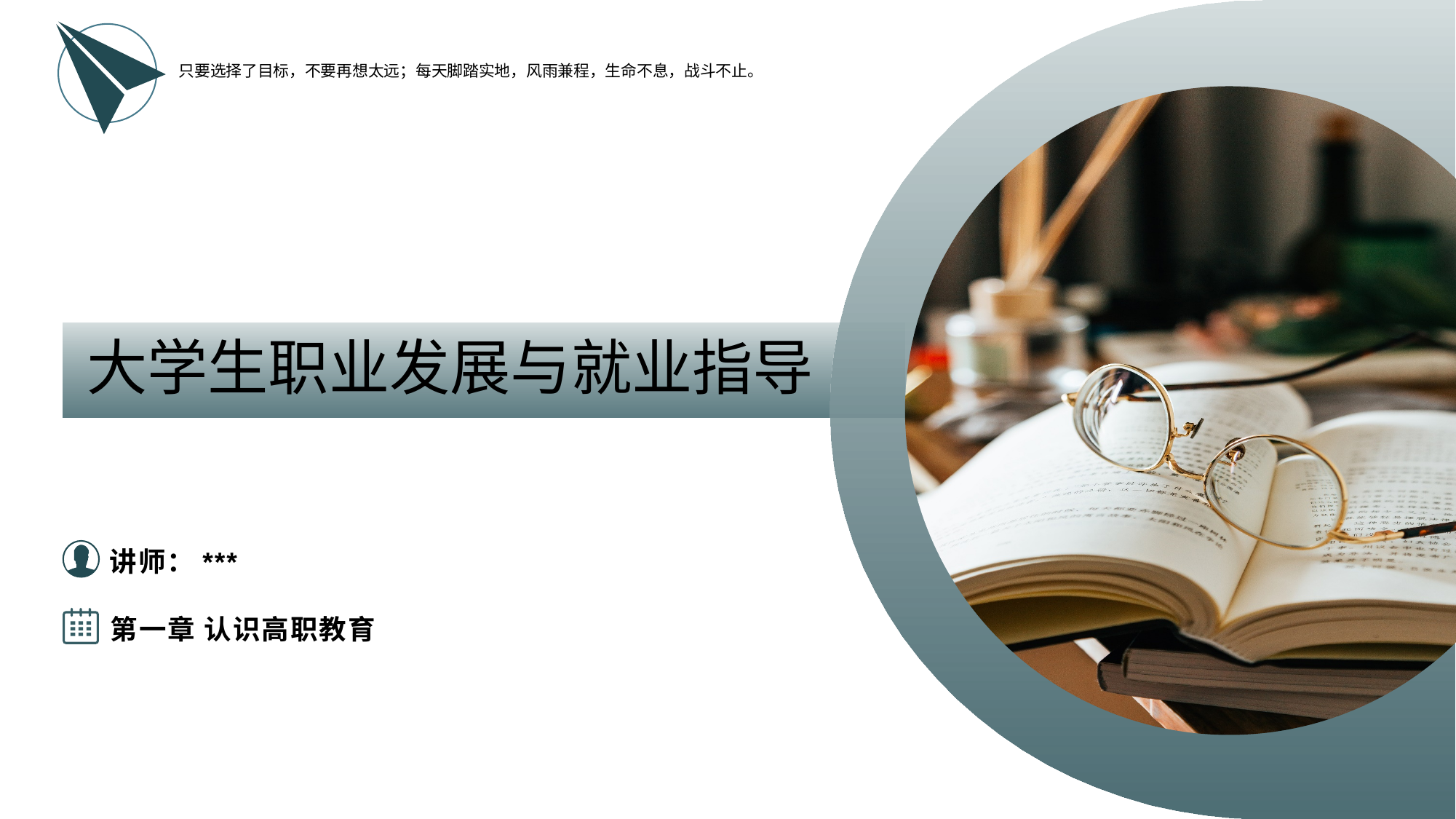

只要选择了目标，不要再想太远；每天脚踏实地，风雨兼程，生命不息，战斗不止。

大学生职业发展与就业指导
讲师：***

第一章 认识高职教育